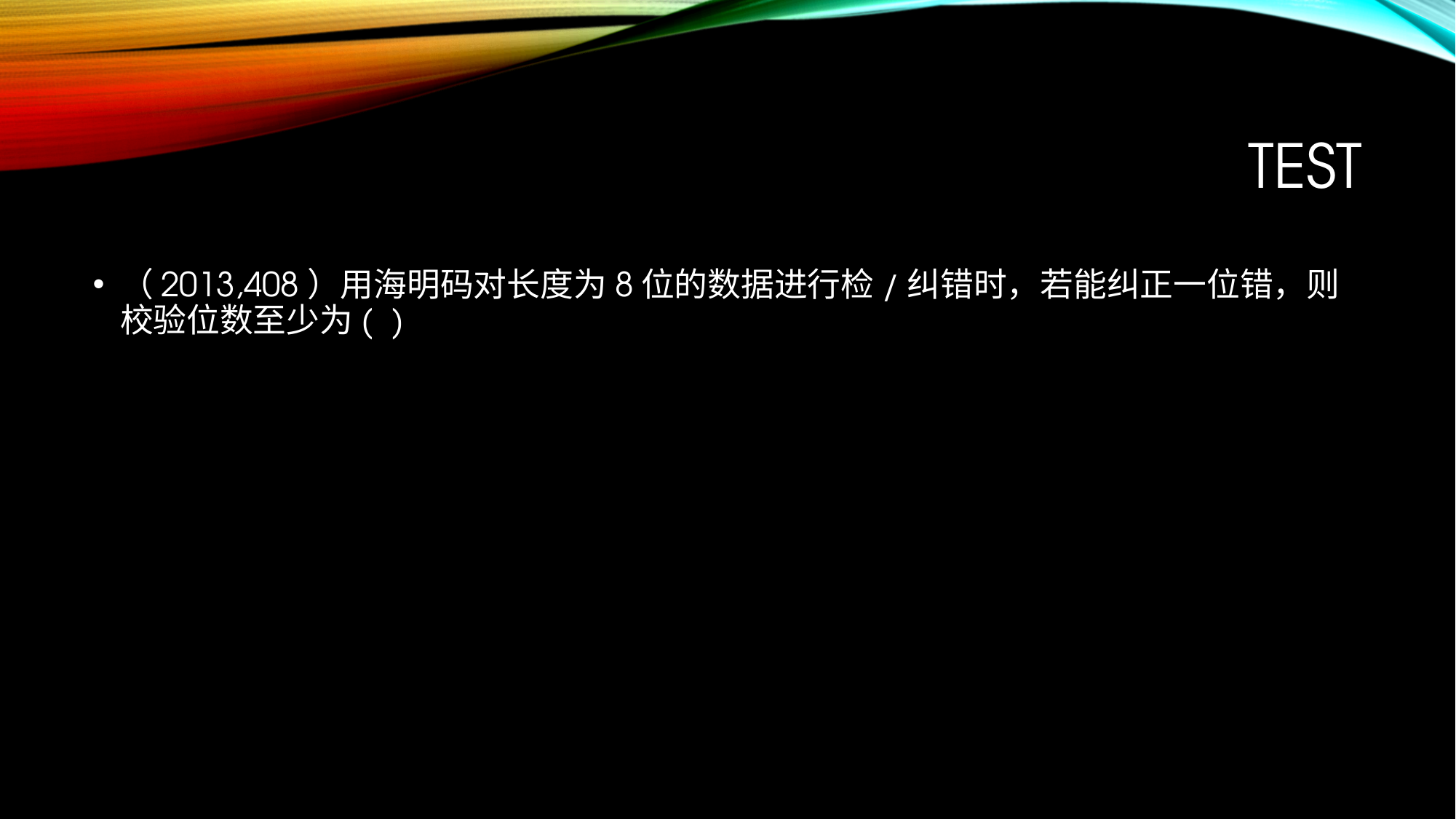

# TEST
（2013,408）用海明码对长度为8位的数据进行检/纠错时，若能纠正一位错，则校验位数至少为(  )